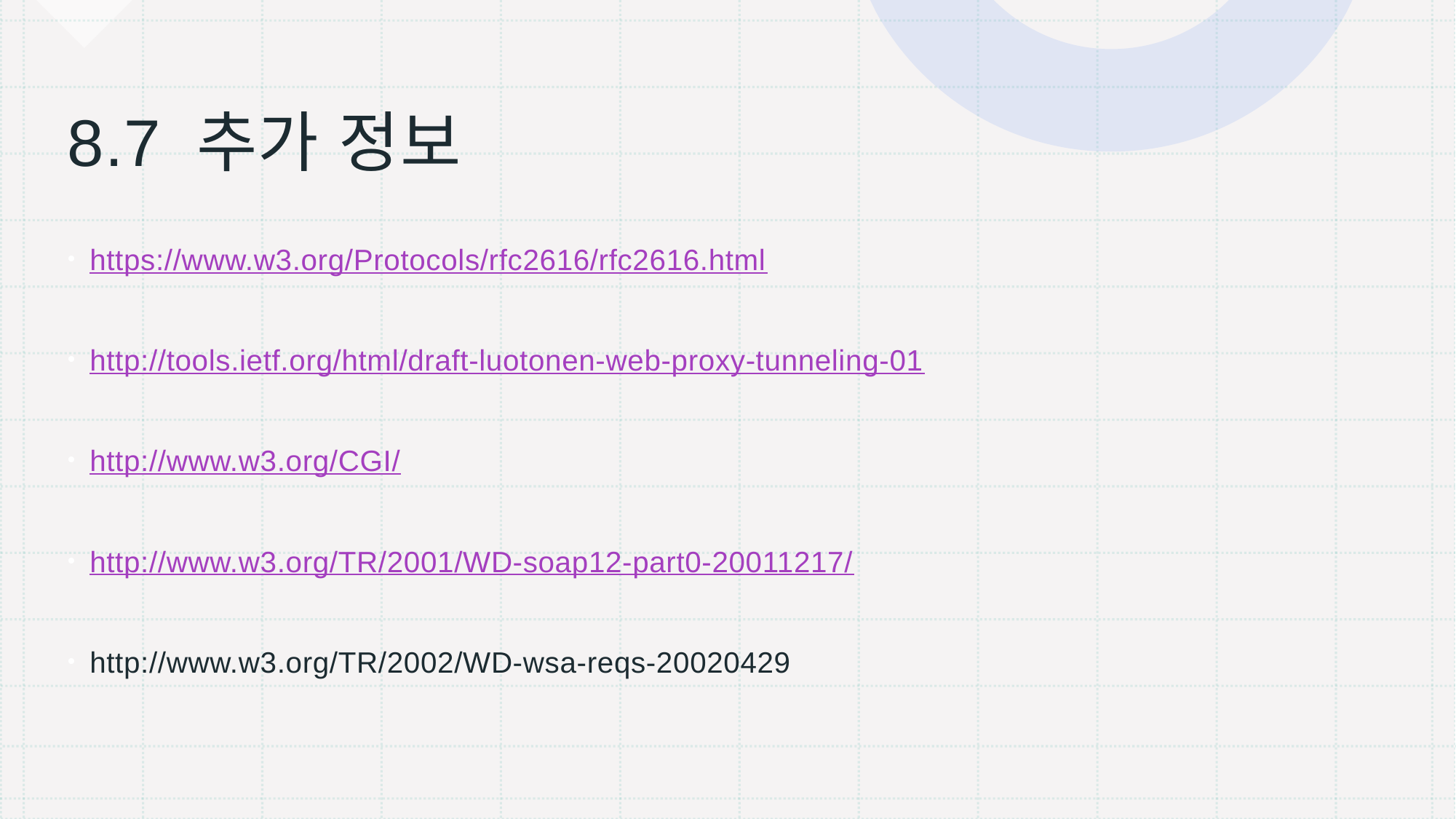

# 8.7 추가 정보
https://www.w3.org/Protocols/rfc2616/rfc2616.html

http://tools.ietf.org/html/draft-luotonen-web-proxy-tunneling-01

http://www.w3.org/CGI/

http://www.w3.org/TR/2001/WD-soap12-part0-20011217/

http://www.w3.org/TR/2002/WD-wsa-reqs-20020429